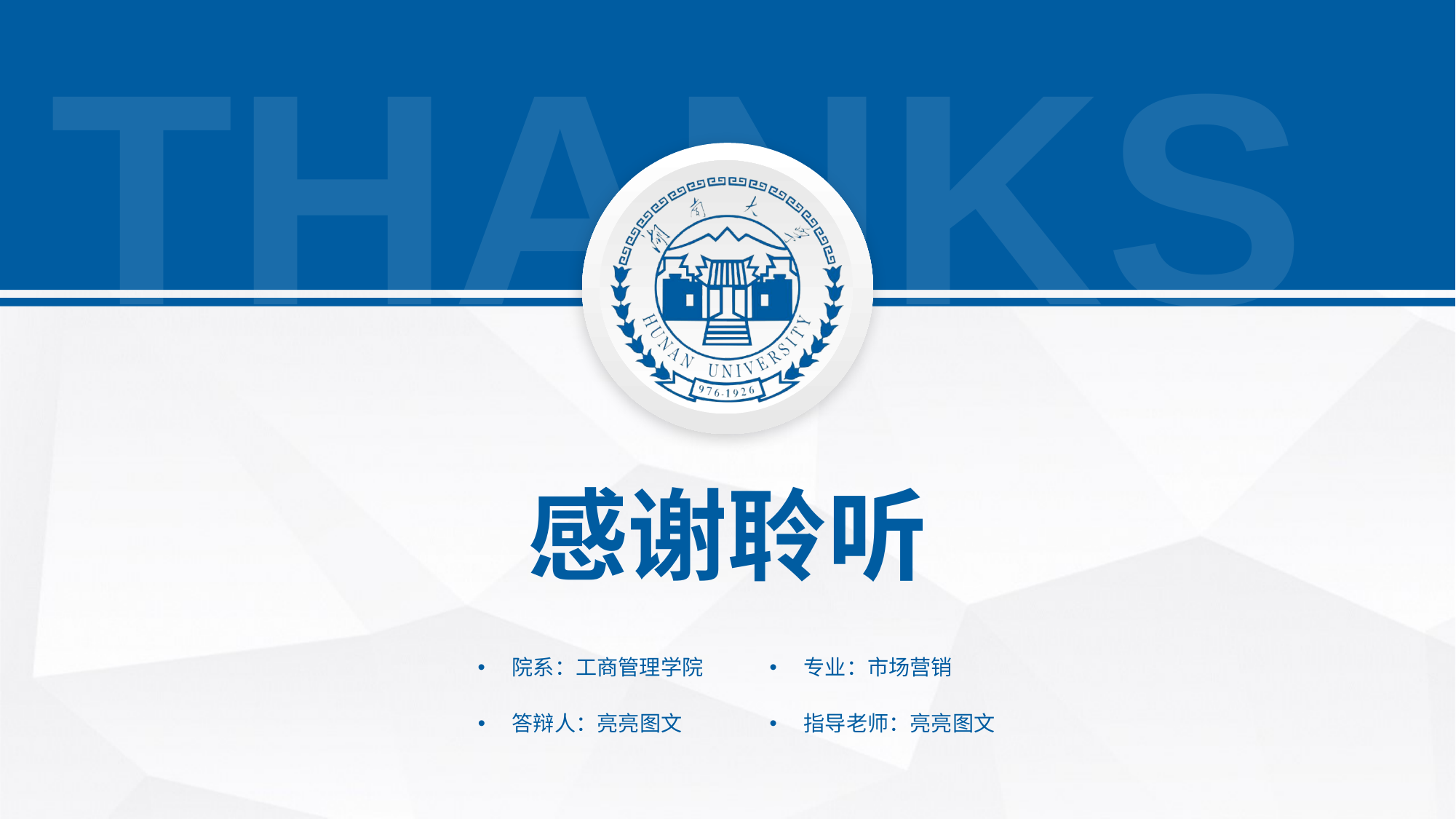

THANKS

感谢聆听
院系：工商管理学院
专业：市场营销
答辩人：亮亮图文
指导老师：亮亮图文